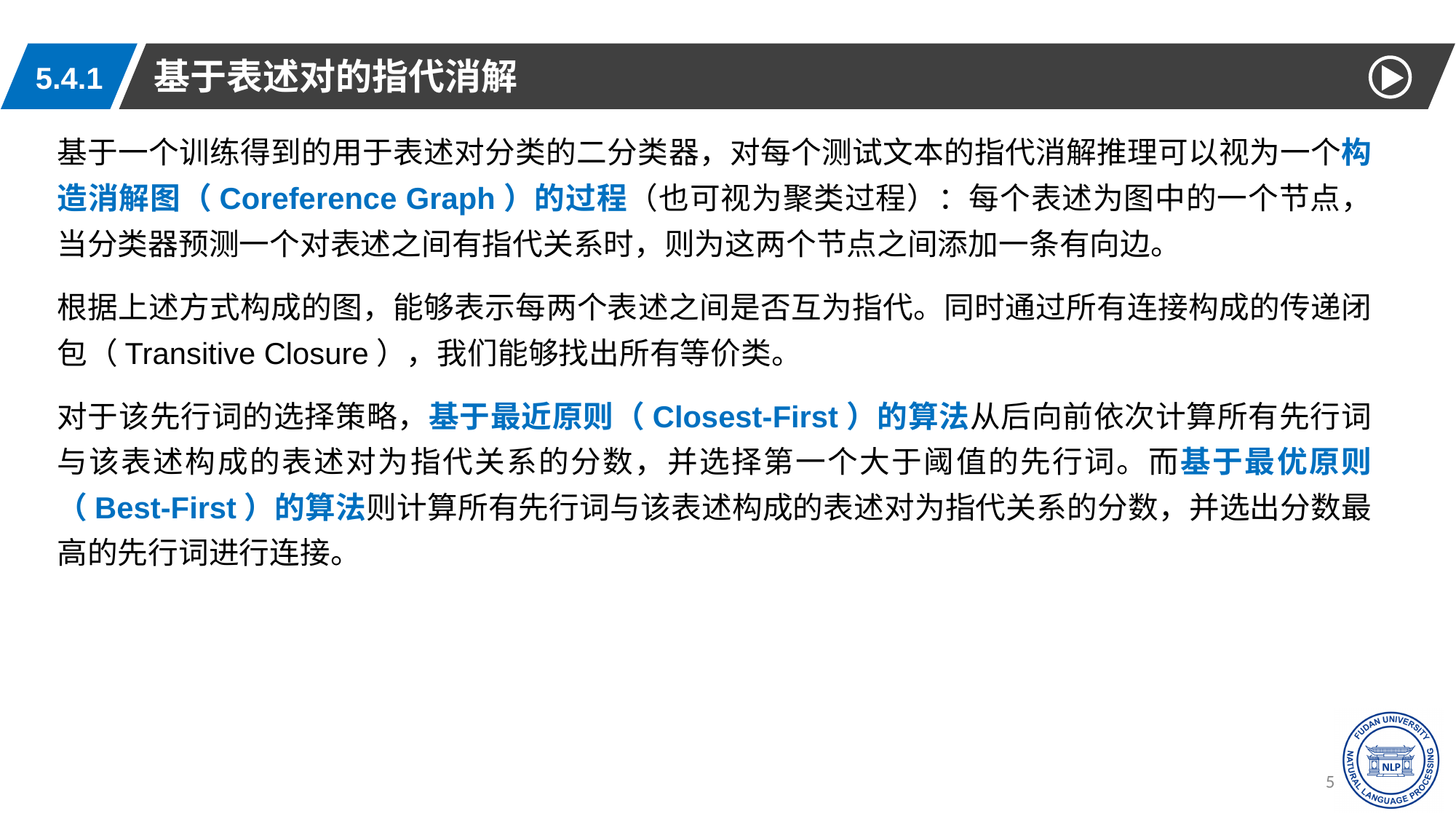

基于表述对的指代消解
5.4.1

基于一个训练得到的用于表述对分类的二分类器，对每个测试文本的指代消解推理可以视为一个构造消解图（Coreference Graph）的过程（也可视为聚类过程）：每个表述为图中的一个节点，当分类器预测一个对表述之间有指代关系时，则为这两个节点之间添加一条有向边。
根据上述方式构成的图，能够表示每两个表述之间是否互为指代。同时通过所有连接构成的传递闭包（Transitive Closure），我们能够找出所有等价类。
对于该先行词的选择策略，基于最近原则（Closest-First）的算法从后向前依次计算所有先行词与该表述构成的表述对为指代关系的分数，并选择第一个大于阈值的先行词。而基于最优原则（Best-First）的算法则计算所有先行词与该表述构成的表述对为指代关系的分数，并选出分数最高的先行词进行连接。
51